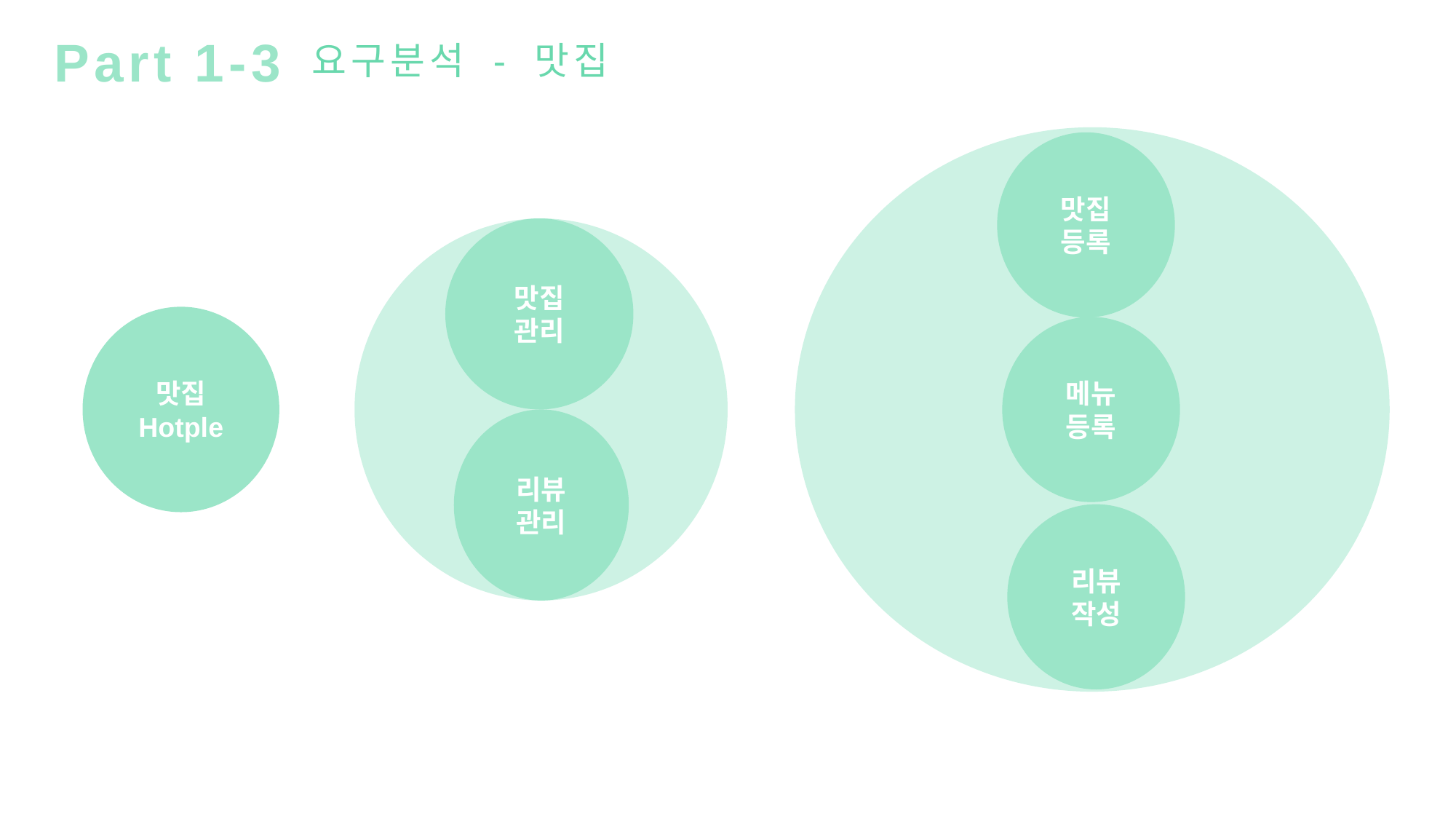

Part 1-3
요구분석 - 맛집

맛집
등록
맛집
관리

맛집
Hotple
메뉴
등록
리뷰
관리
리뷰
작성